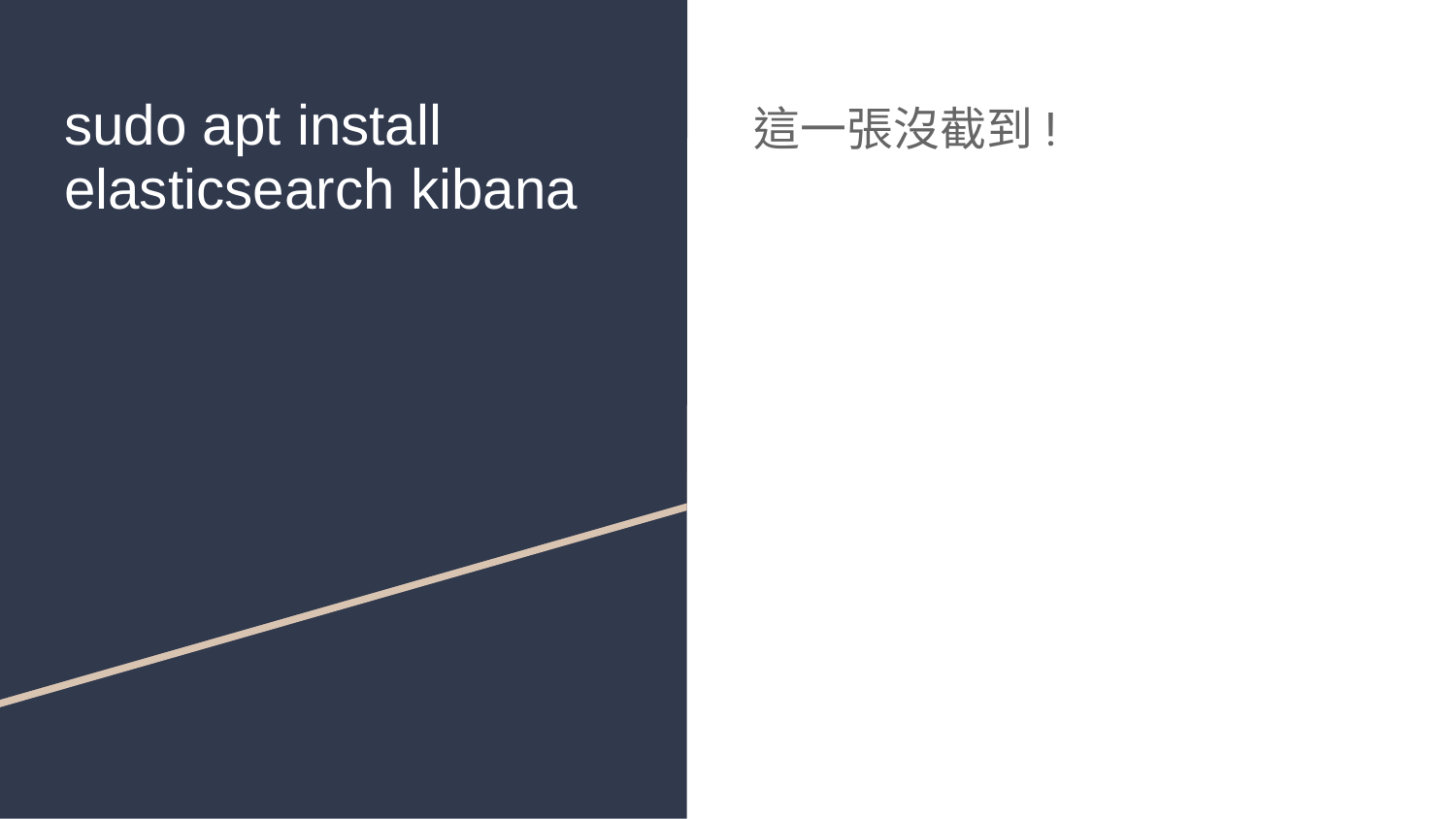

# sudo apt install elasticsearch kibana
這一張沒截到!